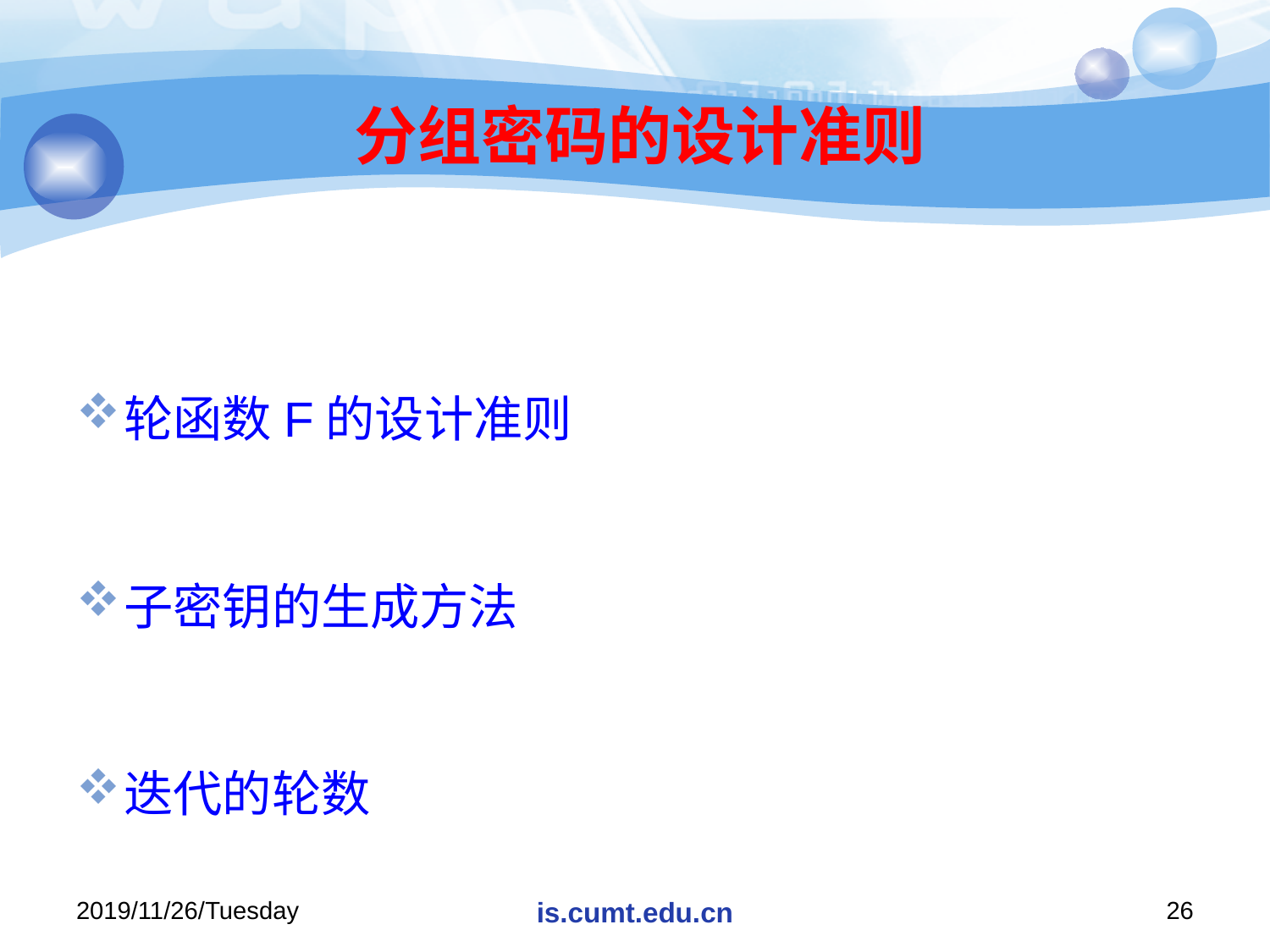

# 分组密码的设计准则
轮函数F的设计准则
子密钥的生成方法
迭代的轮数

2019/11/26/Tuesday
is.cumt.edu.cn
26